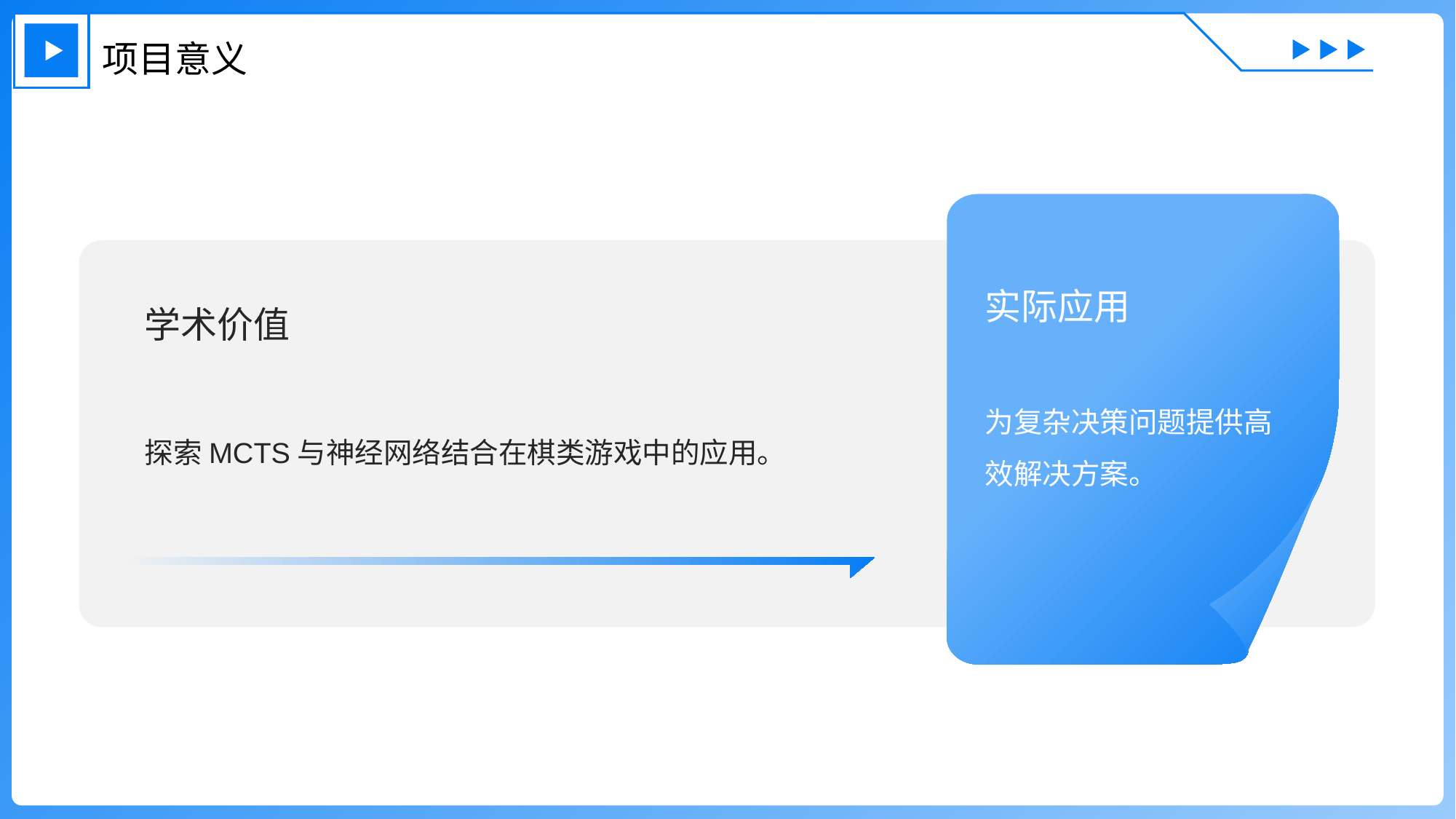

项目意义

实际应用

学术价值
为复杂决策问题提供高效解决方案。
探索MCTS与神经网络结合在棋类游戏中的应用。